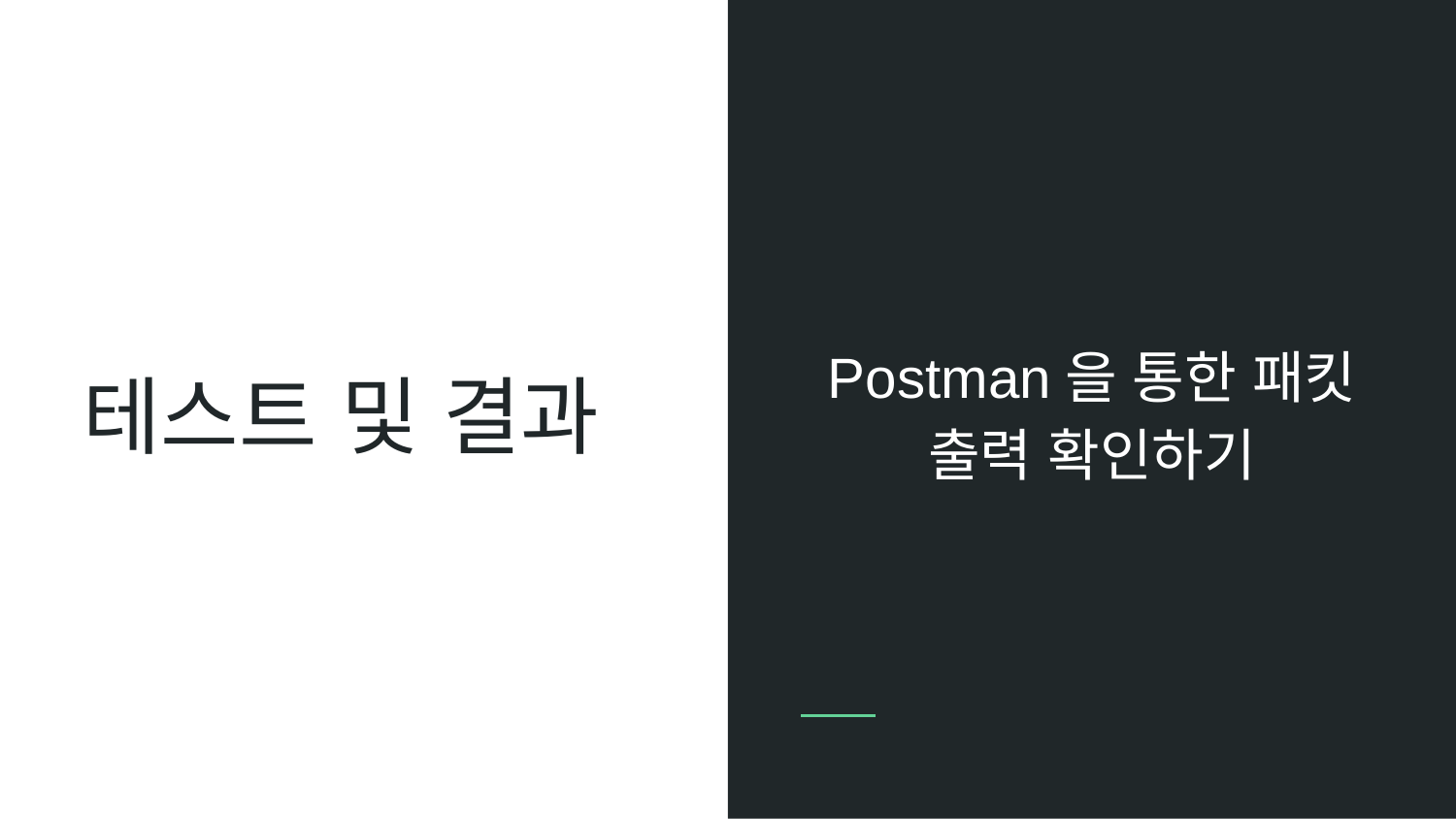

Postman을 통한 패킷 출력 확인하기
# 테스트 및 결과